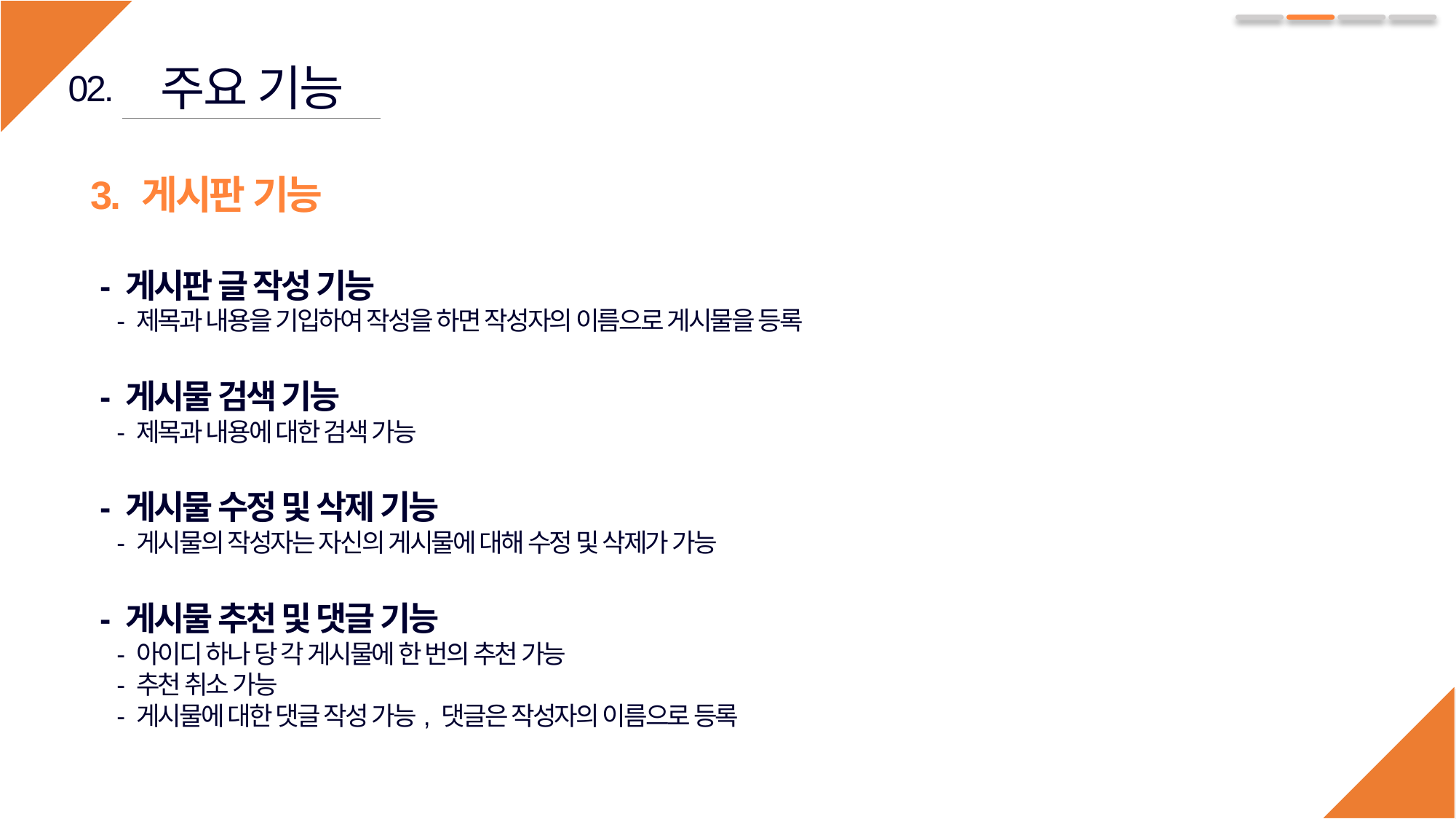

주요 기능
02.
3. 게시판 기능

 - 게시판 글 작성 기능
     - 제목과 내용을 기입하여 작성을 하면 작성자의 이름으로 게시물을 등록

 - 게시물 검색 기능
     - 제목과 내용에 대한 검색 가능

 - 게시물 수정 및 삭제 기능
     - 게시물의 작성자는 자신의 게시물에 대해 수정 및 삭제가 가능

 - 게시물 추천 및 댓글 기능
     - 아이디 하나 당 각 게시물에 한 번의 추천 가능
     - 추천 취소 가능
     - 게시물에 대한 댓글 작성 가능, 댓글은 작성자의 이름으로 등록